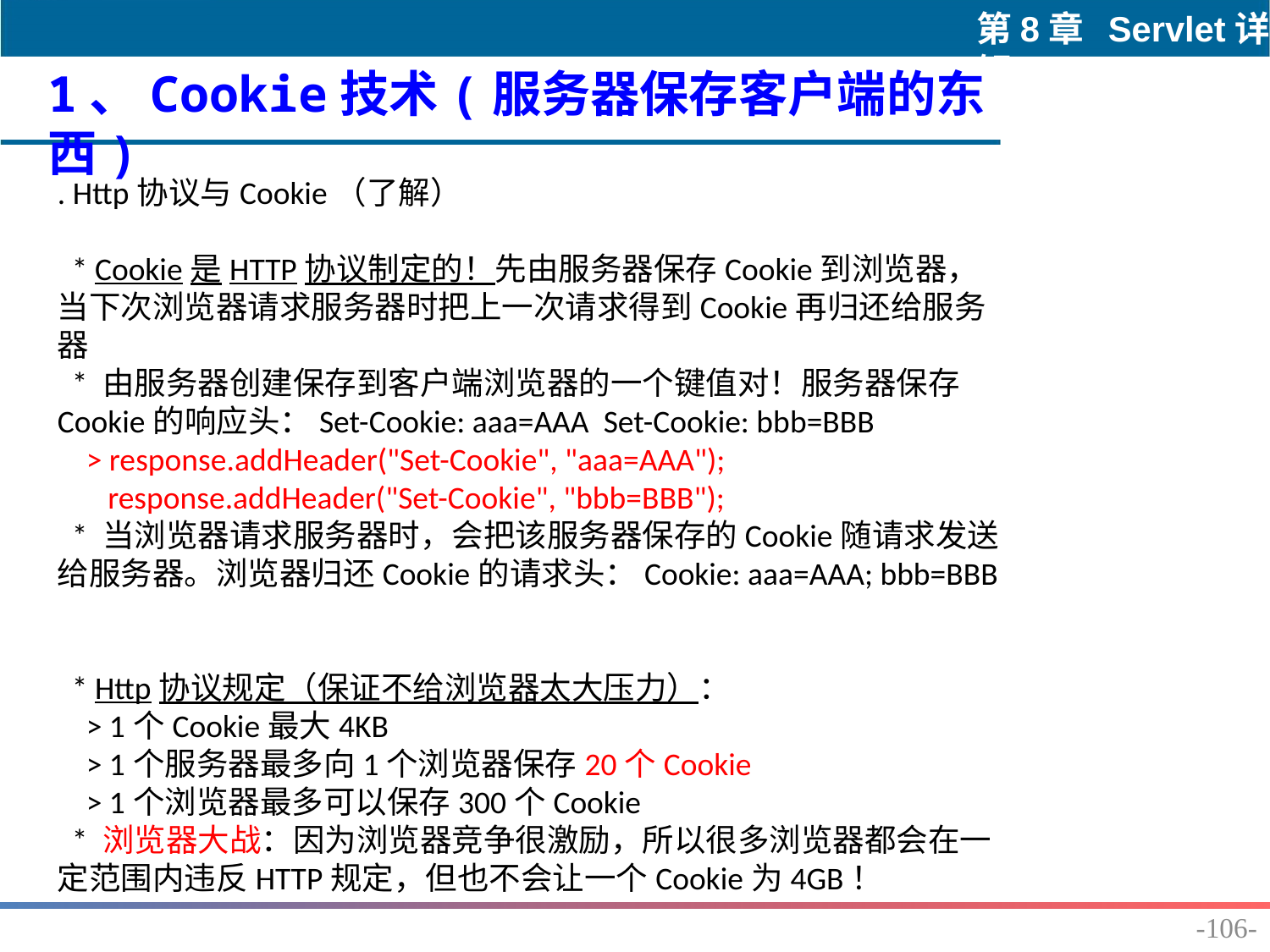

1、Cookie技术(服务器保存客户端的东西)
. Http协议与Cookie（了解）

  * Cookie是HTTP协议制定的！先由服务器保存Cookie到浏览器，当下次浏览器请求服务器时把上一次请求得到Cookie再归还给服务器
  * 由服务器创建保存到客户端浏览器的一个键值对！服务器保存Cookie的响应头：Set-Cookie: aaa=AAA  Set-Cookie: bbb=BBB
    > response.addHeader("Set-Cookie", "aaa=AAA");
       response.addHeader("Set-Cookie", "bbb=BBB");
  * 当浏览器请求服务器时，会把该服务器保存的Cookie随请求发送给服务器。浏览器归还Cookie的请求头：Cookie: aaa=AAA; bbb=BBB

  * Http协议规定（保证不给浏览器太大压力）：
    > 1个Cookie最大4KB
    > 1个服务器最多向1个浏览器保存20个Cookie
    > 1个浏览器最多可以保存300个Cookie
  * 浏览器大战：因为浏览器竞争很激励，所以很多浏览器都会在一定范围内违反HTTP规定，但也不会让一个Cookie为4GB！
-106-